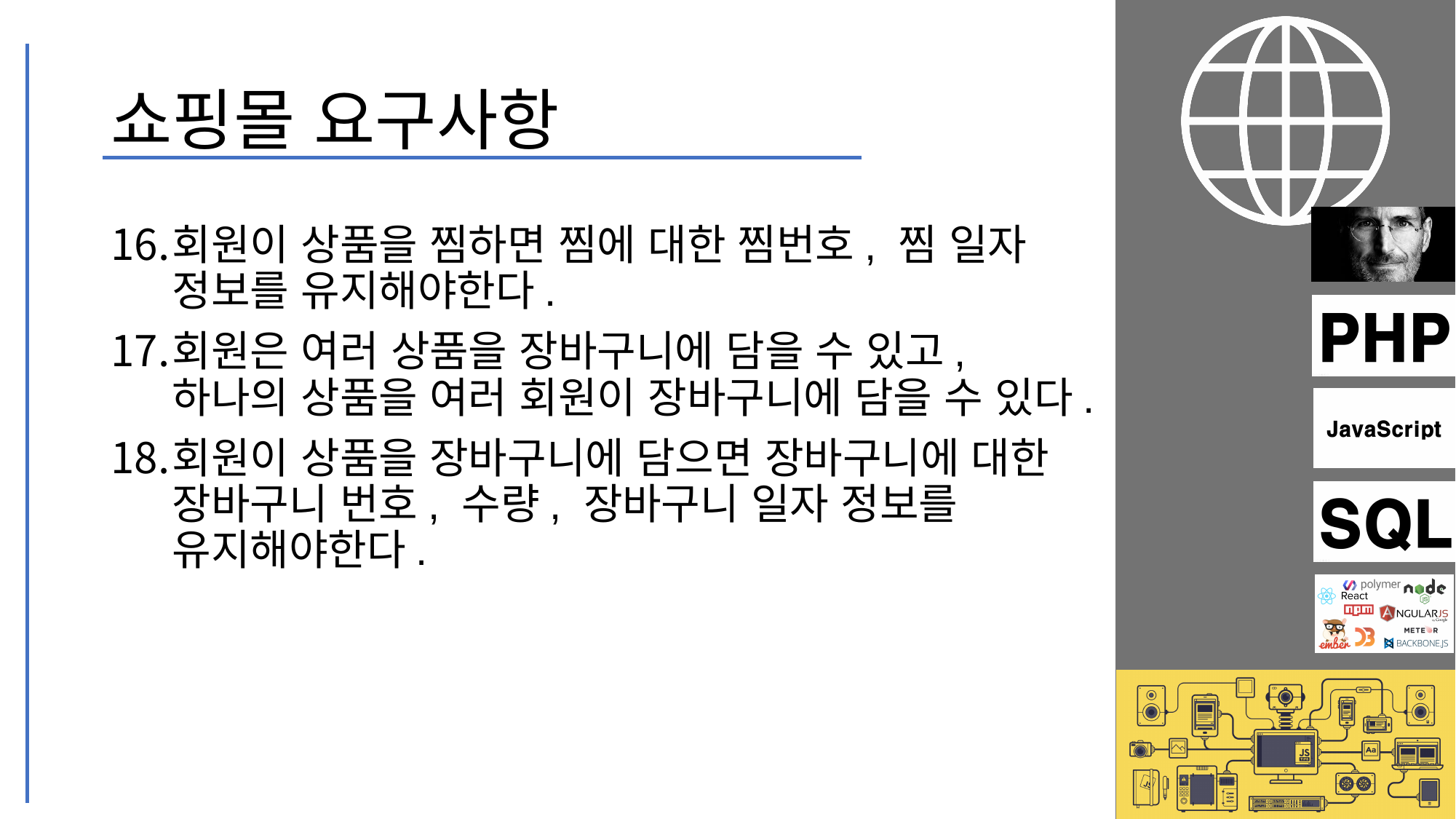

# 쇼핑몰 요구사항
회원이 상품을 찜하면 찜에 대한 찜번호, 찜 일자 정보를 유지해야한다.
회원은 여러 상품을 장바구니에 담을 수 있고, 하나의 상품을 여러 회원이 장바구니에 담을 수 있다.
회원이 상품을 장바구니에 담으면 장바구니에 대한 장바구니 번호, 수량, 장바구니 일자 정보를 유지해야한다.